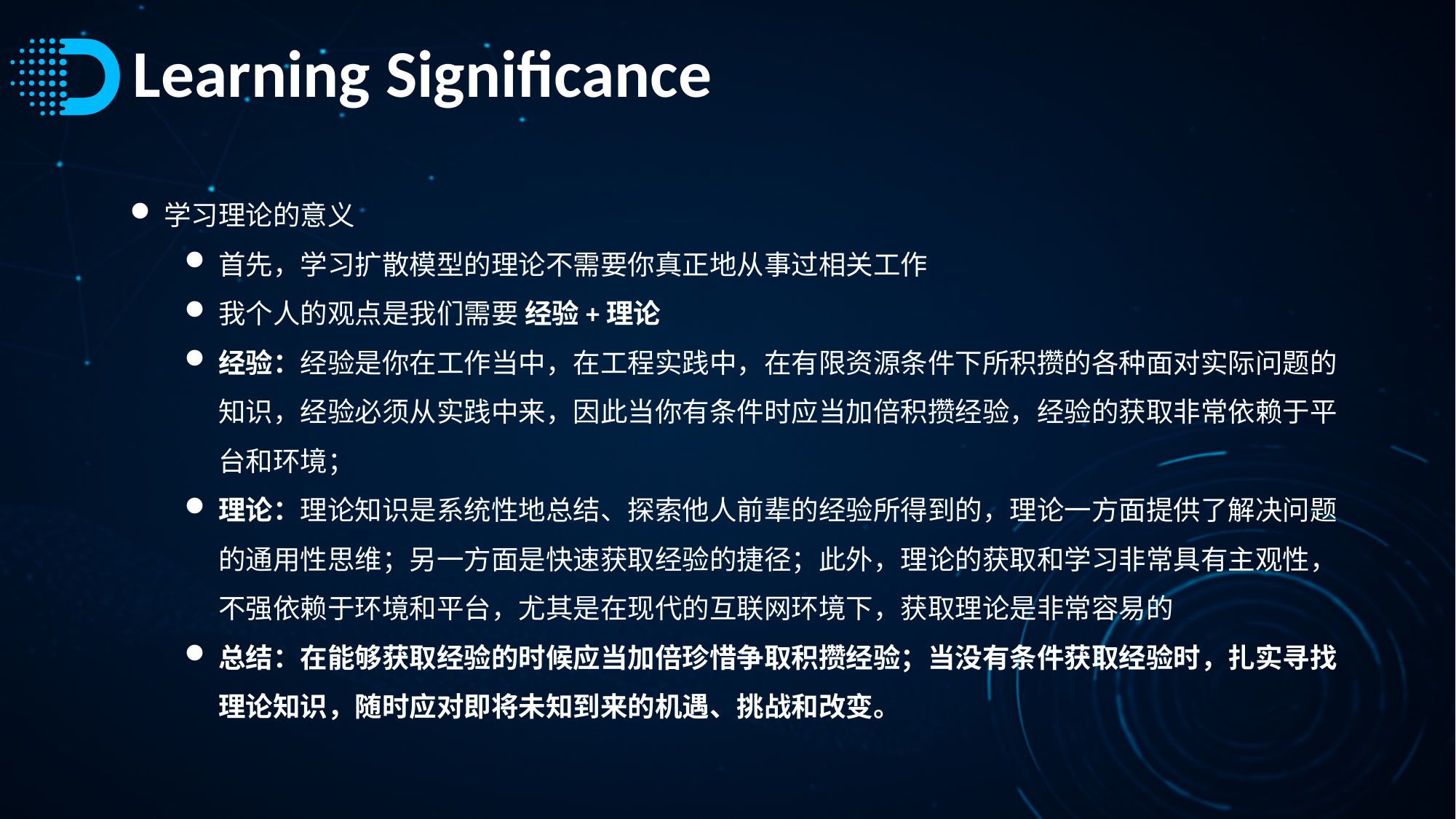

# Learning Significance
学习理论的意义
首先，学习扩散模型的理论不需要你真正地从事过相关工作
我个人的观点是我们需要 经验+理论
经验：经验是你在工作当中，在工程实践中，在有限资源条件下所积攒的各种面对实际问题的知识，经验必须从实践中来，因此当你有条件时应当加倍积攒经验，经验的获取非常依赖于平台和环境；
理论：理论知识是系统性地总结、探索他人前辈的经验所得到的，理论一方面提供了解决问题的通用性思维；另一方面是快速获取经验的捷径；此外，理论的获取和学习非常具有主观性，不强依赖于环境和平台，尤其是在现代的互联网环境下，获取理论是非常容易的
总结：在能够获取经验的时候应当加倍珍惜争取积攒经验；当没有条件获取经验时，扎实寻找理论知识，随时应对即将未知到来的机遇、挑战和改变。